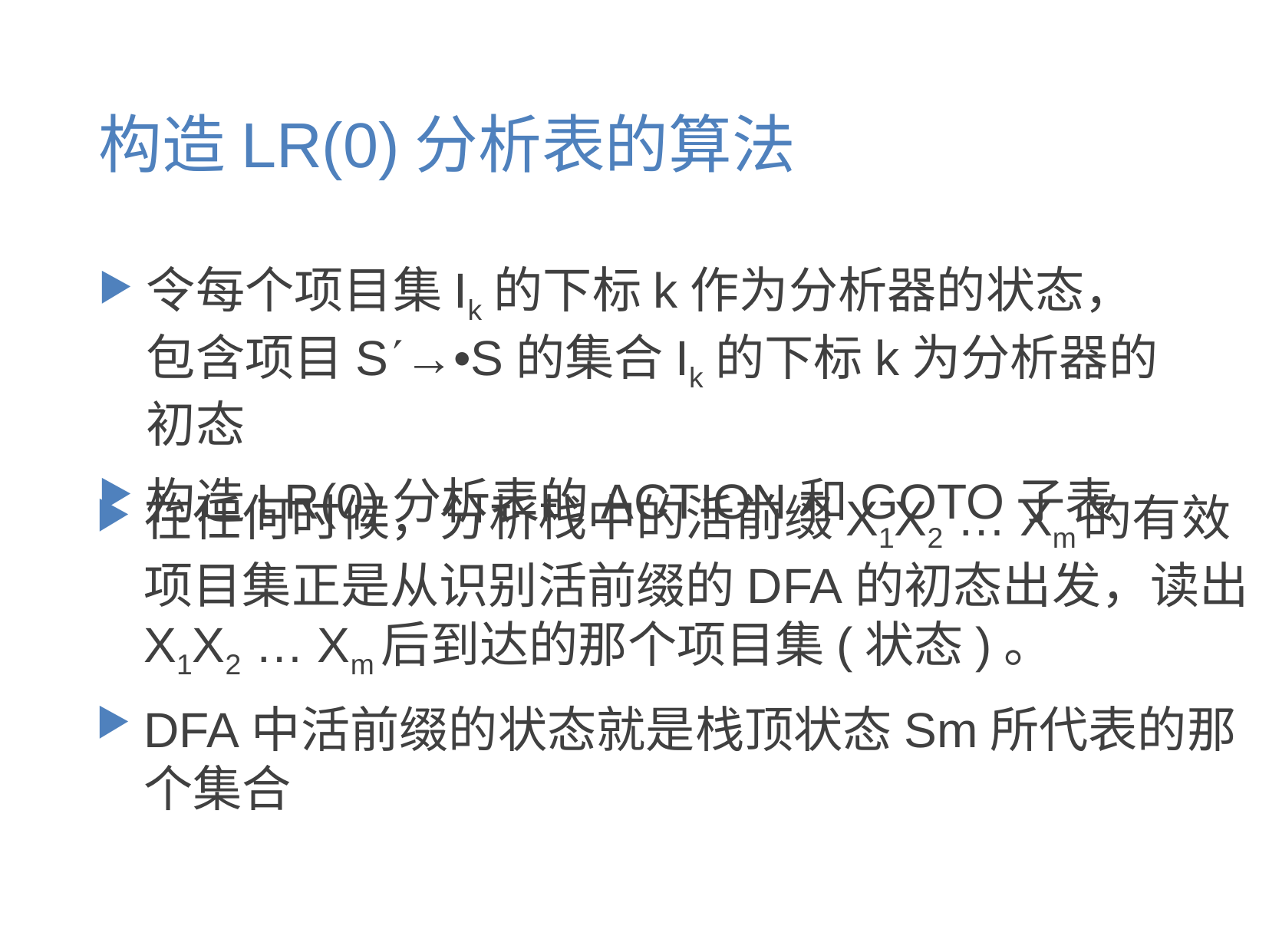

# 构造LR(0)分析表的算法
令每个项目集Ik的下标k作为分析器的状态，包含项目S′→•S的集合Ik的下标k为分析器的初态
构造LR(0)分析表的ACTION和GOTO子表
在任何时候，分析栈中的活前缀X1X2 … Xm的有效项目集正是从识别活前缀的DFA的初态出发，读出X1X2 … Xm后到达的那个项目集(状态)。
DFA中活前缀的状态就是栈顶状态Sm所代表的那个集合